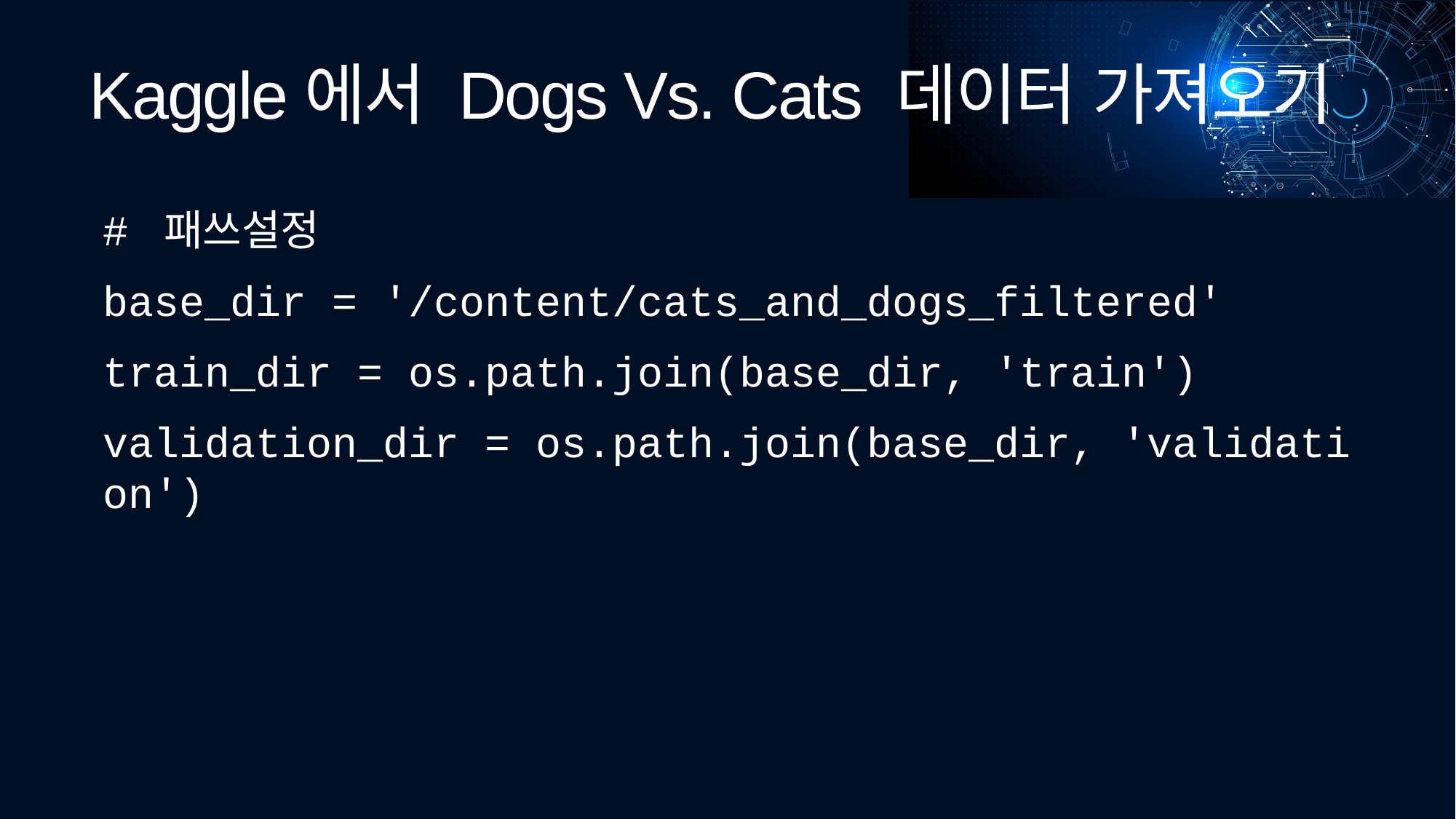

# Kaggle에서 Dogs Vs. Cats 데이터 가져오기
# 패쓰설정
base_dir = '/content/cats_and_dogs_filtered'
train_dir = os.path.join(base_dir, 'train')
validation_dir = os.path.join(base_dir, 'validation')